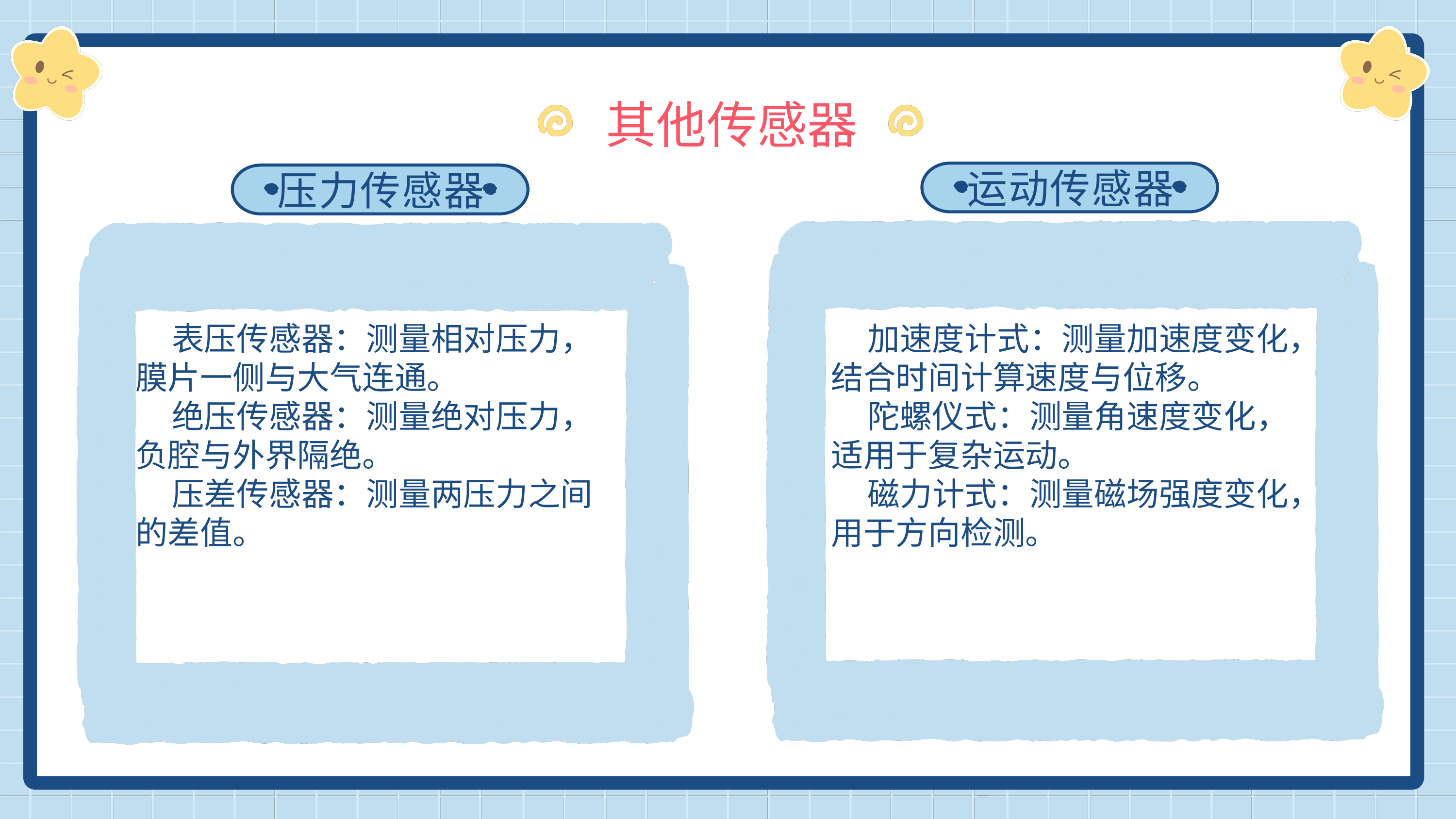

其他传感器

运动传感器

压力传感器

表压传感器：测量相对压力，膜片一侧与大气连通。
绝压传感器：测量绝对压力，负腔与外界隔绝。
压差传感器：测量两压力之间的差值。

加速度计式：测量加速度变化，结合时间计算速度与位移。
陀螺仪式：测量角速度变化，适用于复杂运动。
磁力计式：测量磁场强度变化，用于方向检测。